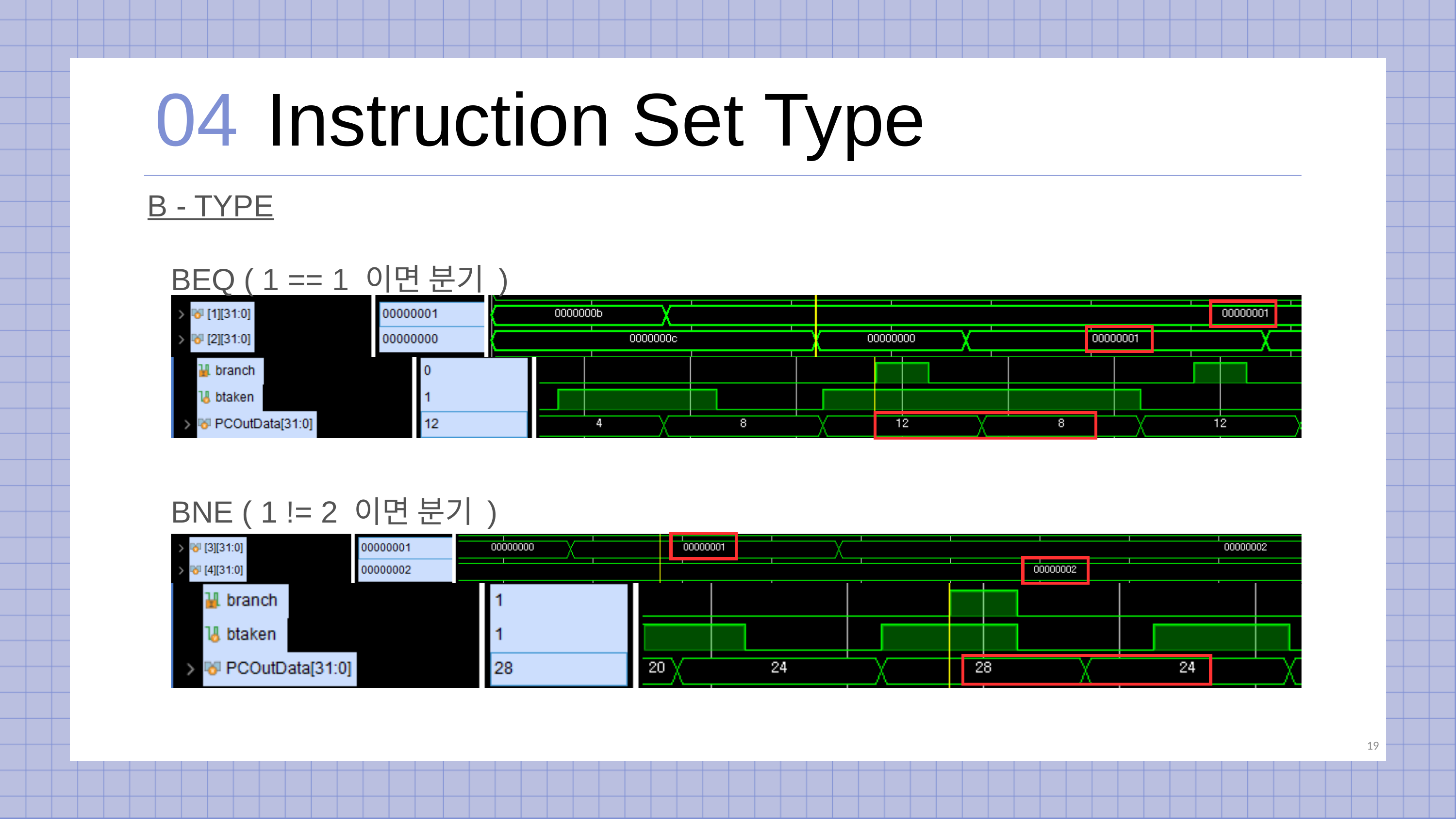

04
Instruction Set Type

B - TYPE
BEQ ( 1 == 1 이면 분기 )

BNE ( 1 != 2 이면 분기 )

19